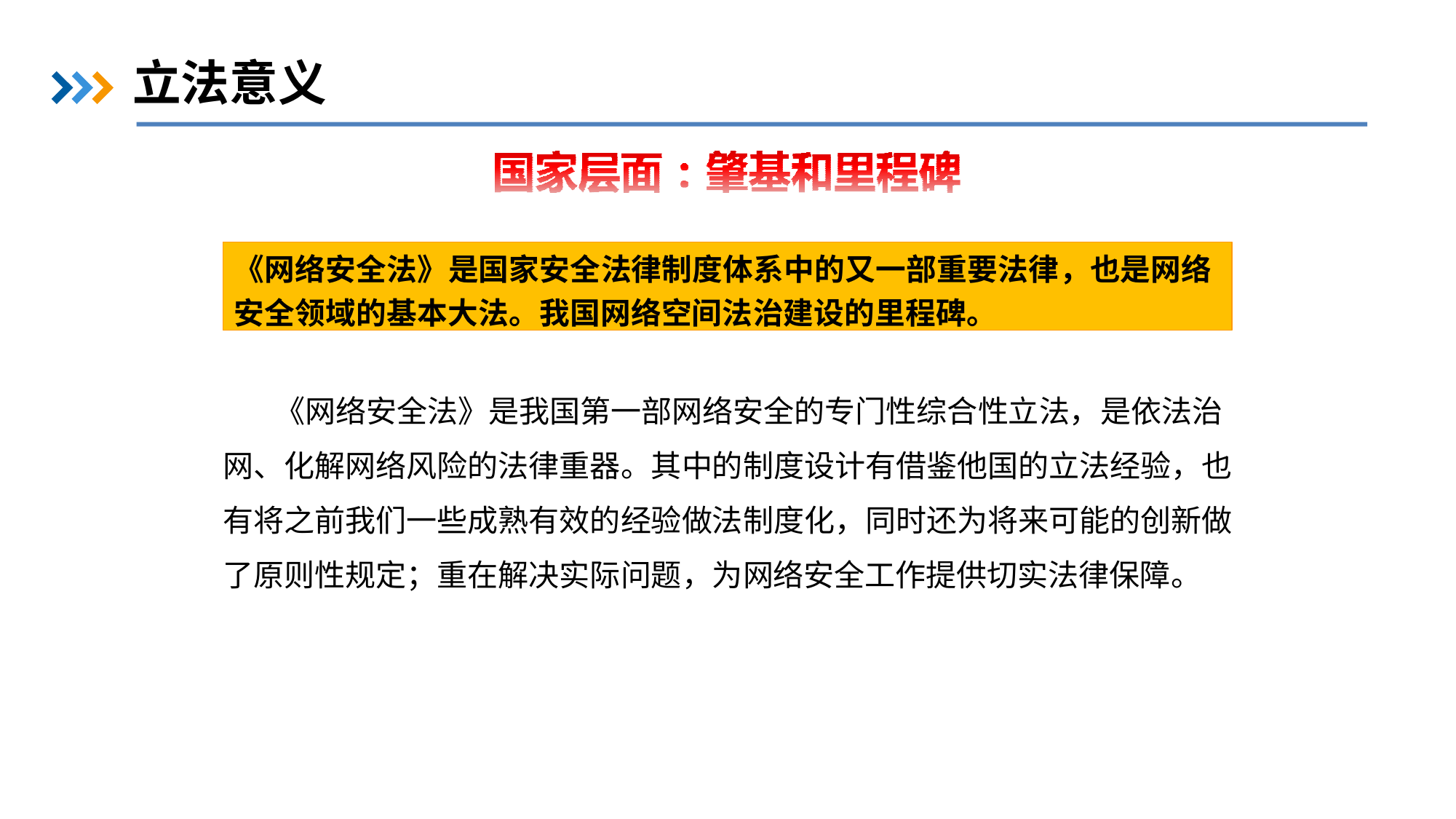

立法意义

《网络安全法》是国家安全法律制度体系中的又一部重要法律，也是网络安全领域的基本大法。我国网络空间法治建设的里程碑。

	《网络安全法》是我国第一部网络安全的专门性综合性立法，是依法治网、化解网络风险的法律重器。其中的制度设计有借鉴他国的立法经验，也有将之前我们一些成熟有效的经验做法制度化，同时还为将来可能的创新做了原则性规定；重在解决实际问题，为网络安全工作提供切实法律保障。